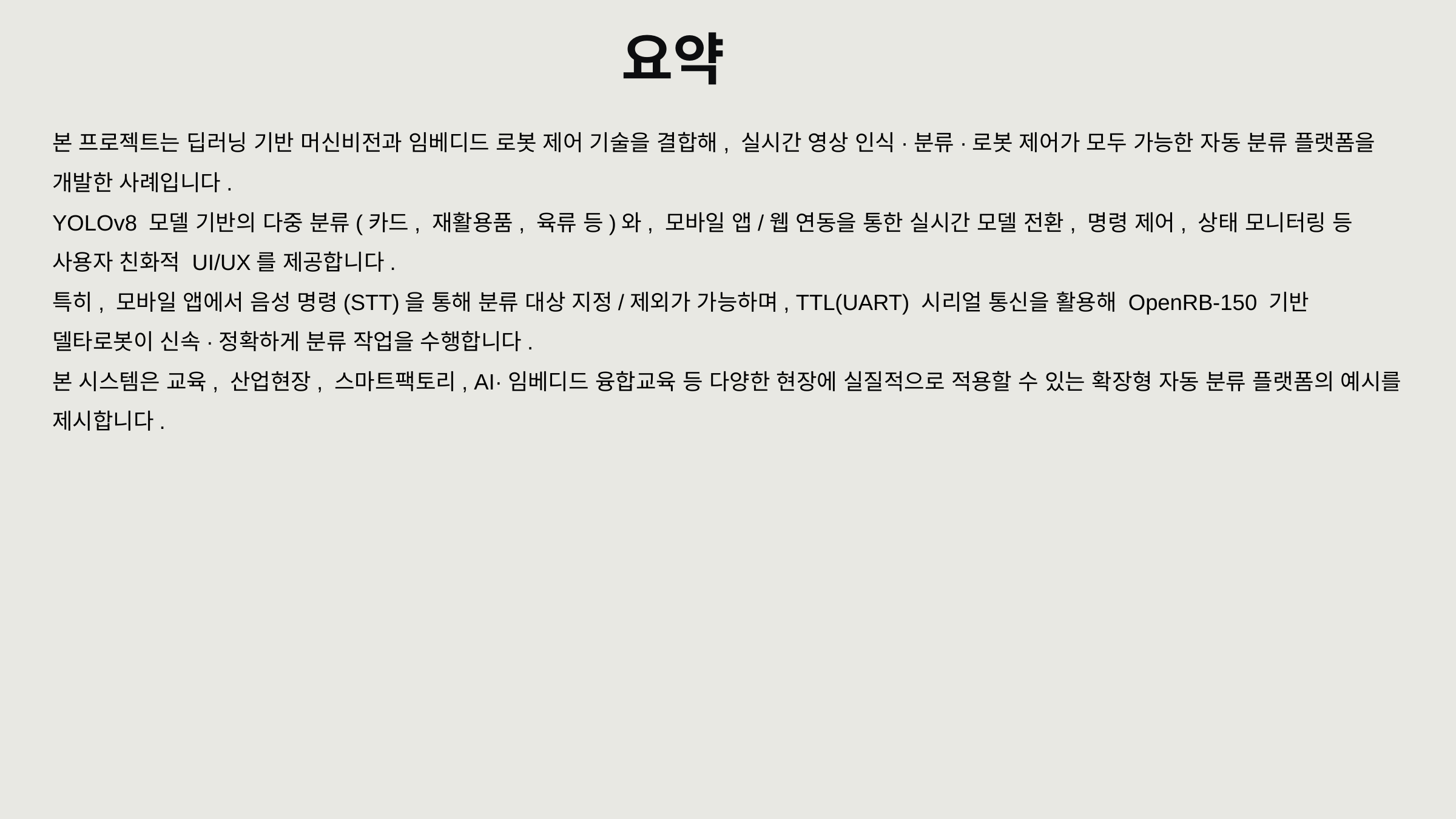

요약
본 프로젝트는 딥러닝 기반 머신비전과 임베디드 로봇 제어 기술을 결합해, 실시간 영상 인식·분류·로봇 제어가 모두 가능한 자동 분류 플랫폼을 개발한 사례입니다.
YOLOv8 모델 기반의 다중 분류(카드, 재활용품, 육류 등)와, 모바일 앱/웹 연동을 통한 실시간 모델 전환, 명령 제어, 상태 모니터링 등 사용자 친화적 UI/UX를 제공합니다.
특히, 모바일 앱에서 음성 명령(STT)을 통해 분류 대상 지정/제외가 가능하며, TTL(UART) 시리얼 통신을 활용해 OpenRB-150 기반 델타로봇이 신속·정확하게 분류 작업을 수행합니다.
본 시스템은 교육, 산업현장, 스마트팩토리, AI·임베디드 융합교육 등 다양한 현장에 실질적으로 적용할 수 있는 확장형 자동 분류 플랫폼의 예시를 제시합니다.